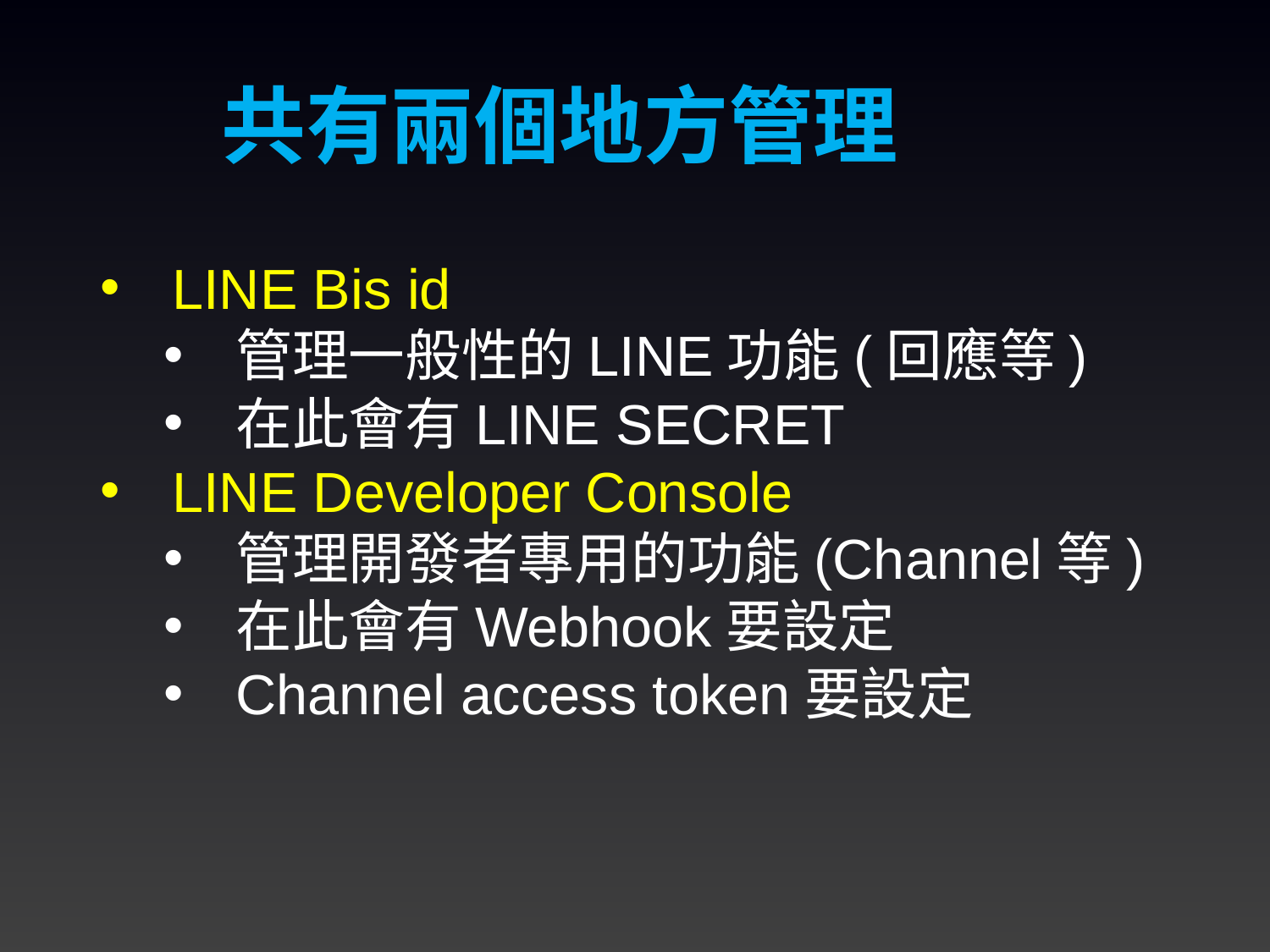

共有兩個地方管理
LINE Bis id
管理一般性的LINE功能(回應等)
在此會有LINE SECRET
LINE Developer Console
管理開發者專用的功能(Channel等)
在此會有Webhook要設定
Channel access token要設定